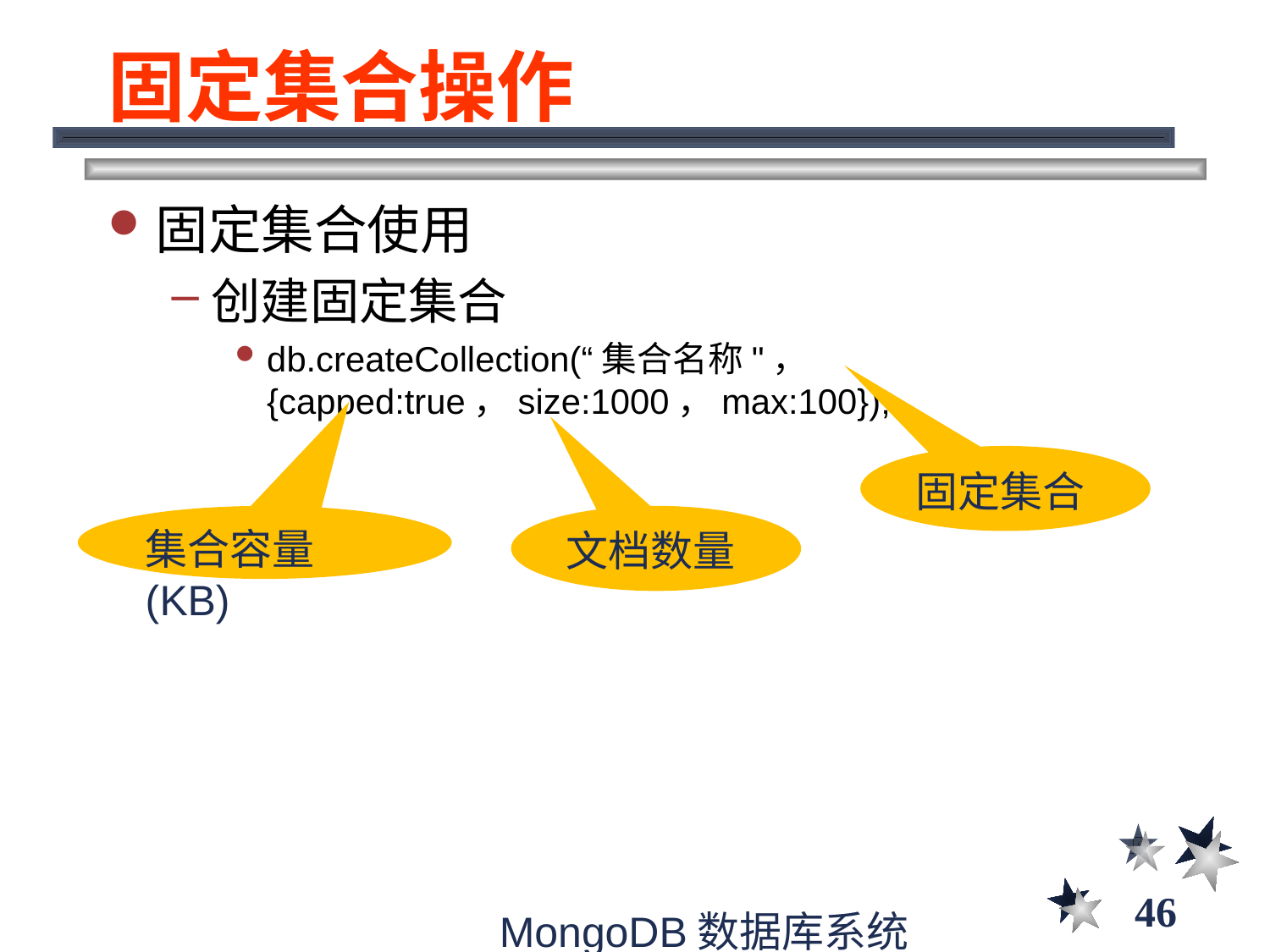

# 固定集合操作
固定集合使用
创建固定集合
db.createCollection(“集合名称"，{capped:true，size:1000，max:100});
固定集合
集合容量(KB)
文档数量
46
MongoDB数据库系统